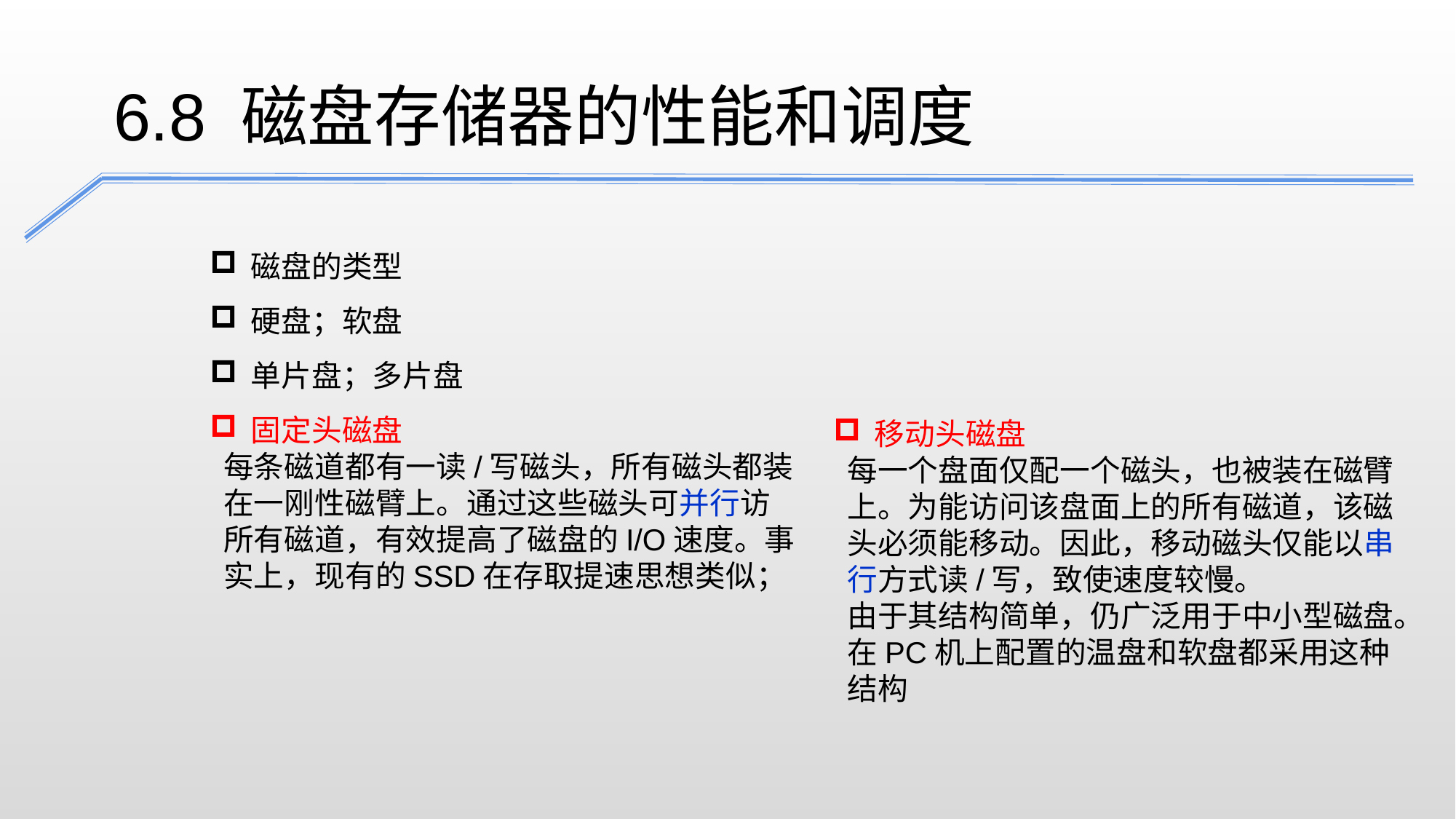

6.8 磁盘存储器的性能和调度
磁盘的类型
硬盘；软盘
单片盘；多片盘
固定头磁盘
每条磁道都有一读/写磁头，所有磁头都装
在一刚性磁臂上。通过这些磁头可并行访
所有磁道，有效提高了磁盘的I/O速度。事
实上，现有的SSD在存取提速思想类似；

移动头磁盘
每一个盘面仅配一个磁头，也被装在磁臂上。为能访问该盘面上的所有磁道，该磁头必须能移动。因此，移动磁头仅能以串行方式读/写，致使速度较慢。
由于其结构简单，仍广泛用于中小型磁盘。
在PC机上配置的温盘和软盘都采用这种结构